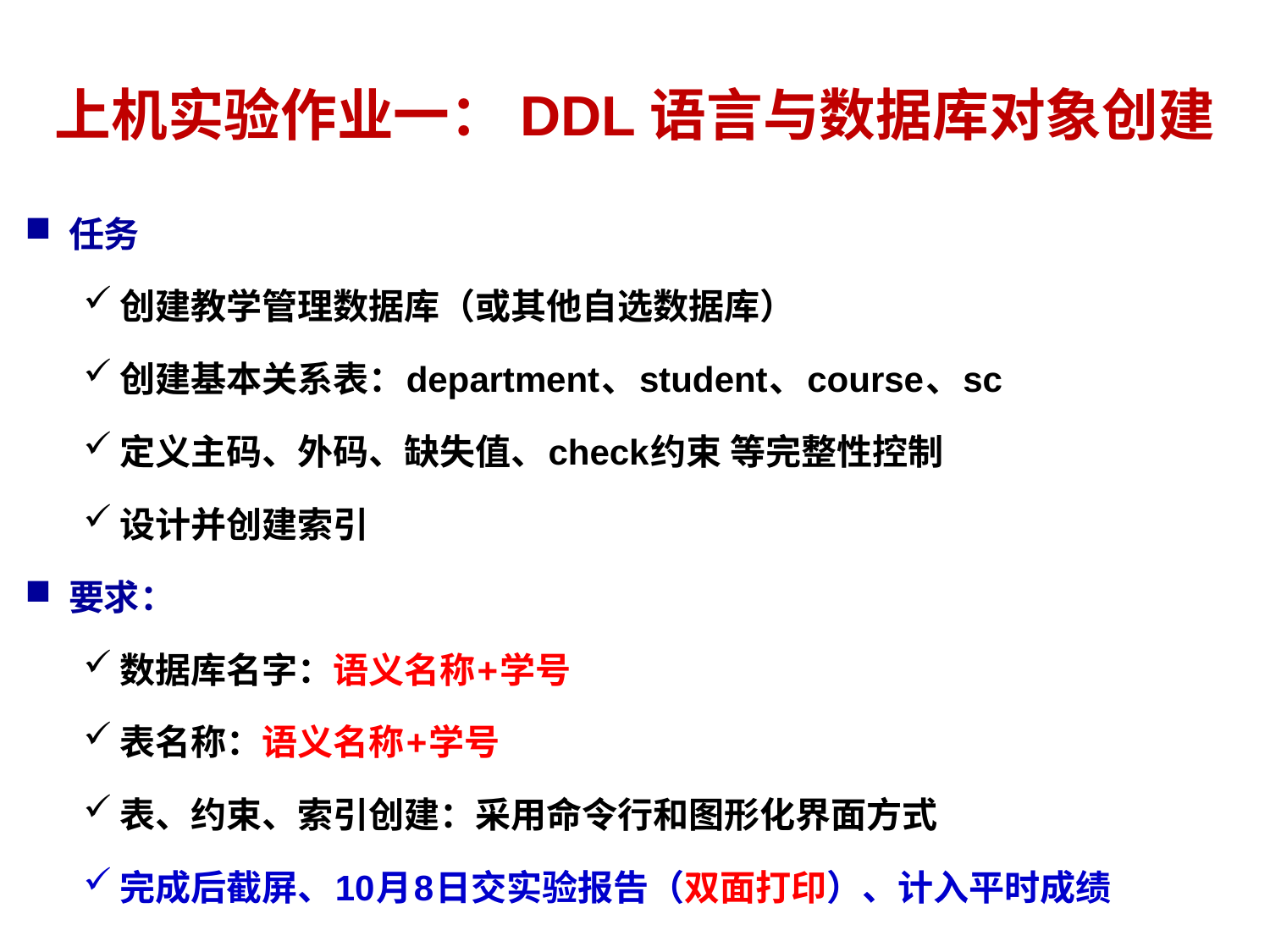

上机实验作业一：DDL语言与数据库对象创建
任务
创建教学管理数据库（或其他自选数据库）
创建基本关系表：department、student、course、sc
定义主码、外码、缺失值、check约束 等完整性控制
设计并创建索引
要求：
数据库名字：语义名称+学号
表名称：语义名称+学号
表、约束、索引创建：采用命令行和图形化界面方式
完成后截屏、10月8日交实验报告（双面打印）、计入平时成绩